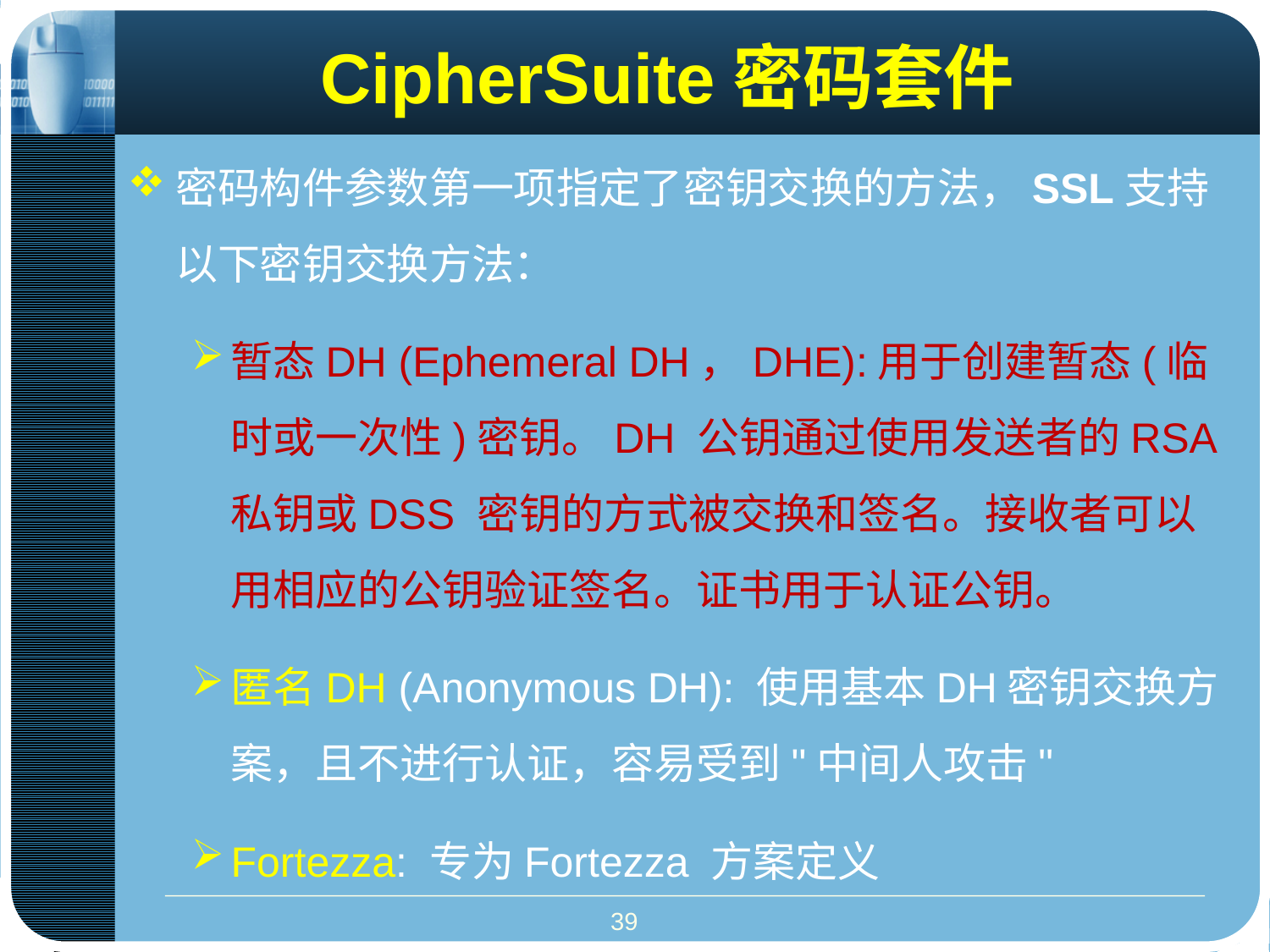

# CipherSuite密码套件
密码构件参数第一项指定了密钥交换的方法，SSL支持以下密钥交换方法：
暂态DH (Ephemeral DH，DHE):用于创建暂态(临时或一次性)密钥。DH 公钥通过使用发送者的RSA 私钥或DSS 密钥的方式被交换和签名。接收者可以用相应的公钥验证签名。证书用于认证公钥。
匿名DH (Anonymous DH): 使用基本DH密钥交换方案，且不进行认证，容易受到"中间人攻击"
Fortezza: 专为Fortezza 方案定义

39